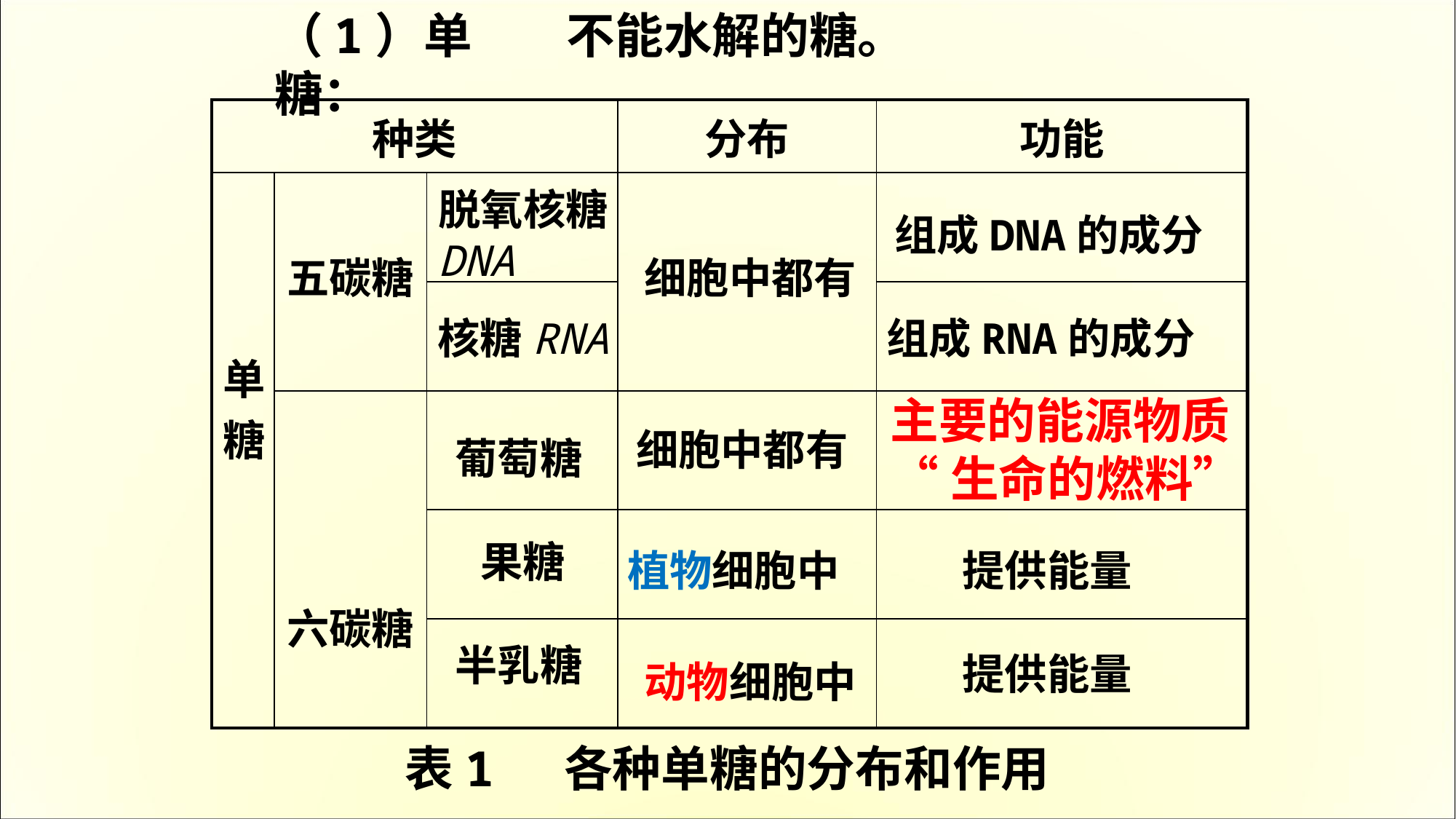

（1）单糖：
不能水解的糖。
| 种类 |  |  | 分布 | 功能 |
| --- | --- | --- | --- | --- |
| 单糖 | 五碳糖 |  |  |  |
|  |  |  |  |  |
|  | 六碳糖 |  |  |  |
|  |  |  |  |  |
|  |  |  |  |  |
脱氧核糖
DNA
组成DNA的成分
细胞中都有
核糖RNA
组成RNA的成分
主要的能源物质
“生命的燃料”
细胞中都有
葡萄糖
果糖
植物细胞中
提供能量
半乳糖
提供能量
动物细胞中
表1  各种单糖的分布和作用